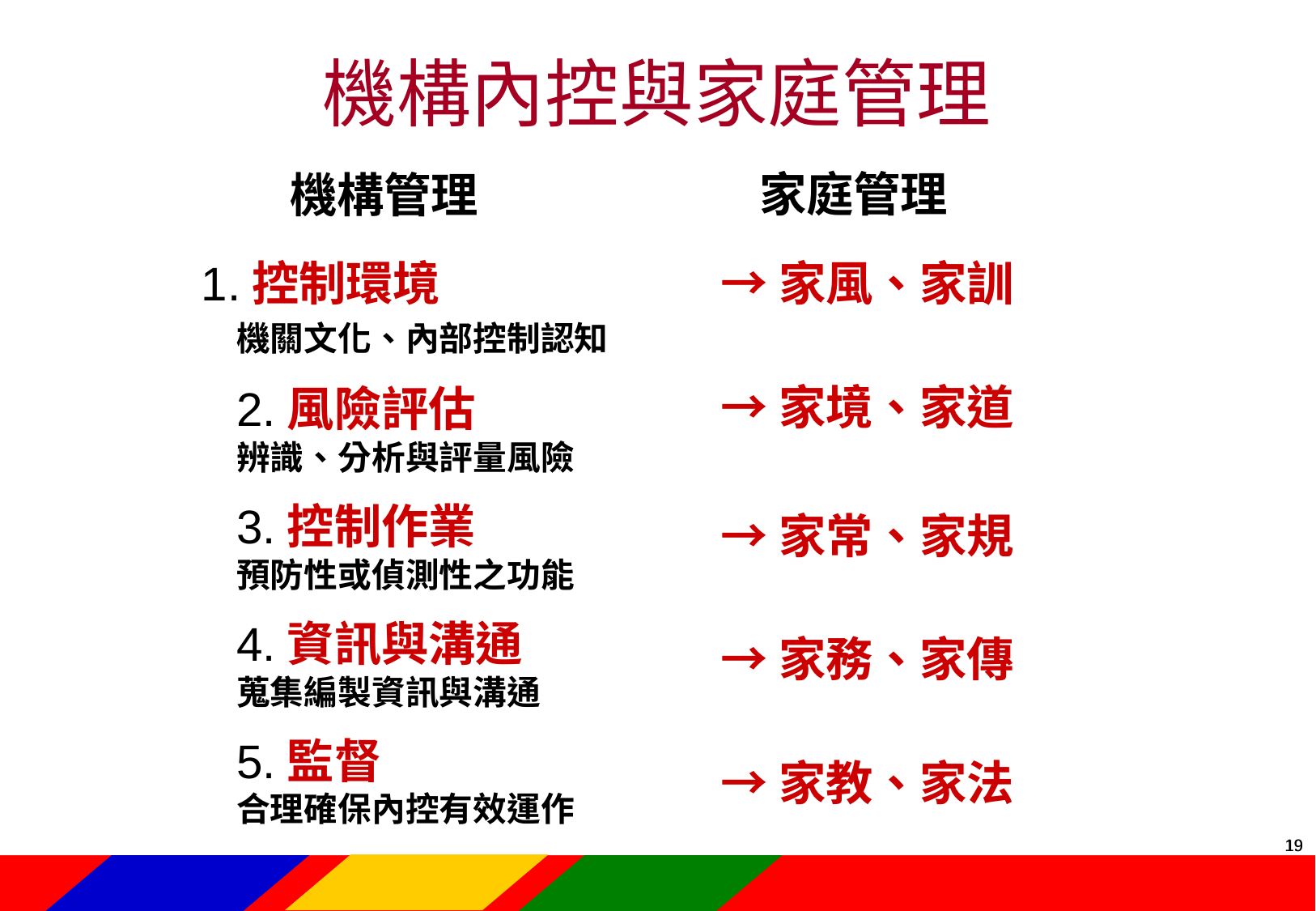

機構內控與家庭管理
家庭管理
機構管理
1.控制環境
機關文化、內部控制認知
2.風險評估
辨識、分析與評量風險
3.控制作業
預防性或偵測性之功能
4.資訊與溝通
蒐集編製資訊與溝通
5.監督
合理確保內控有效運作
→家風、家訓
→家境、家道
→家常、家規
→家務、家傳
→家教、家法
19
19